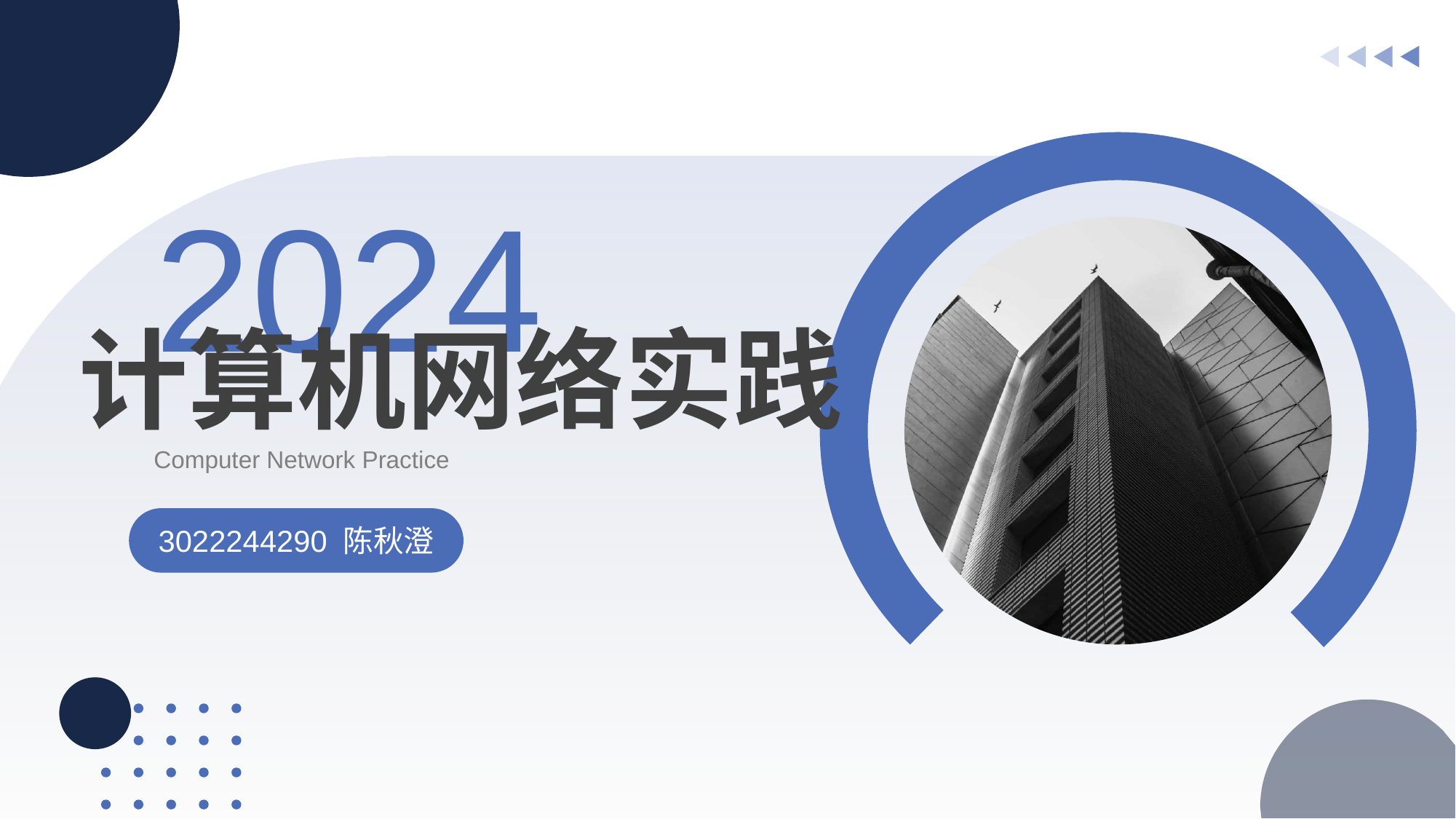

2024

计算机网络实践
Computer Network Practice
3022244290 陈秋澄